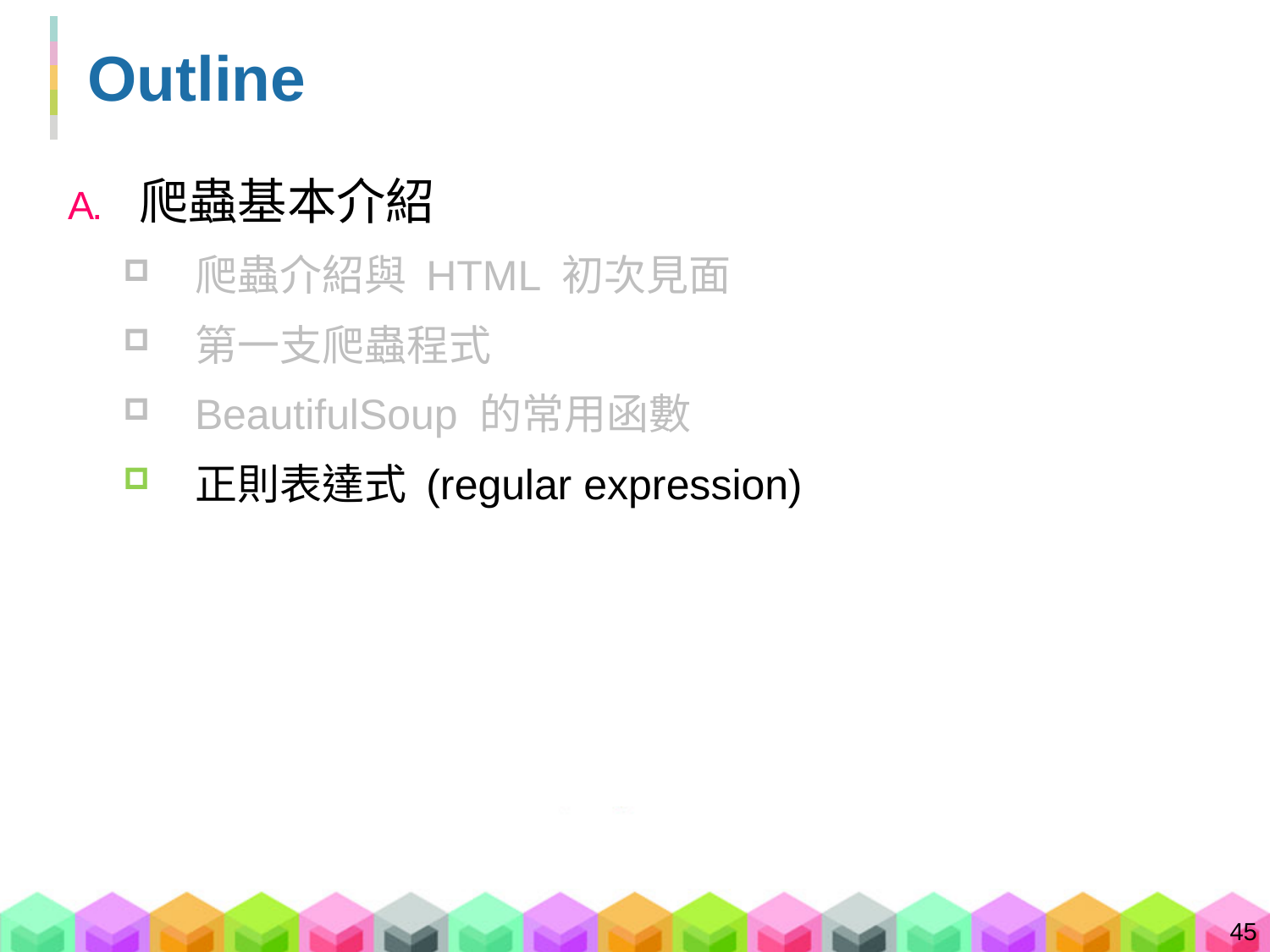

# Outline
爬蟲基本介紹
爬蟲介紹與 HTML 初次見面
第一支爬蟲程式
BeautifulSoup 的常用函數
正則表達式 (regular expression)
45